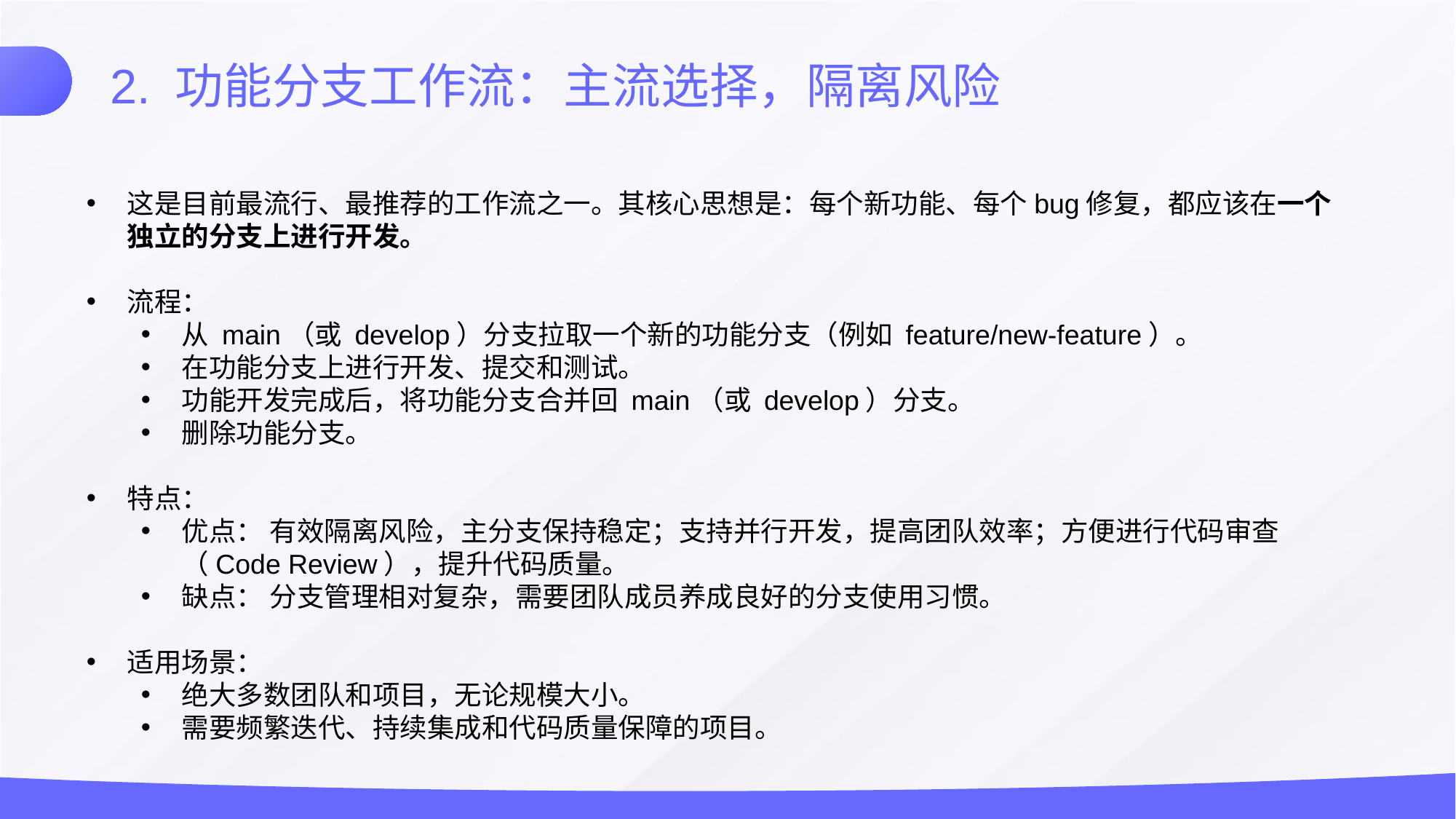

2. 功能分支工作流：主流选择，隔离风险
这是目前最流行、最推荐的工作流之一。其核心思想是：每个新功能、每个bug修复，都应该在一个独立的分支上进行开发。

流程：
从 main（或 develop）分支拉取一个新的功能分支（例如 feature/new-feature）。
在功能分支上进行开发、提交和测试。
功能开发完成后，将功能分支合并回 main（或 develop）分支。
删除功能分支。

特点：
优点： 有效隔离风险，主分支保持稳定；支持并行开发，提高团队效率；方便进行代码审查（Code Review），提升代码质量。
缺点： 分支管理相对复杂，需要团队成员养成良好的分支使用习惯。

适用场景：
绝大多数团队和项目，无论规模大小。
需要频繁迭代、持续集成和代码质量保障的项目。